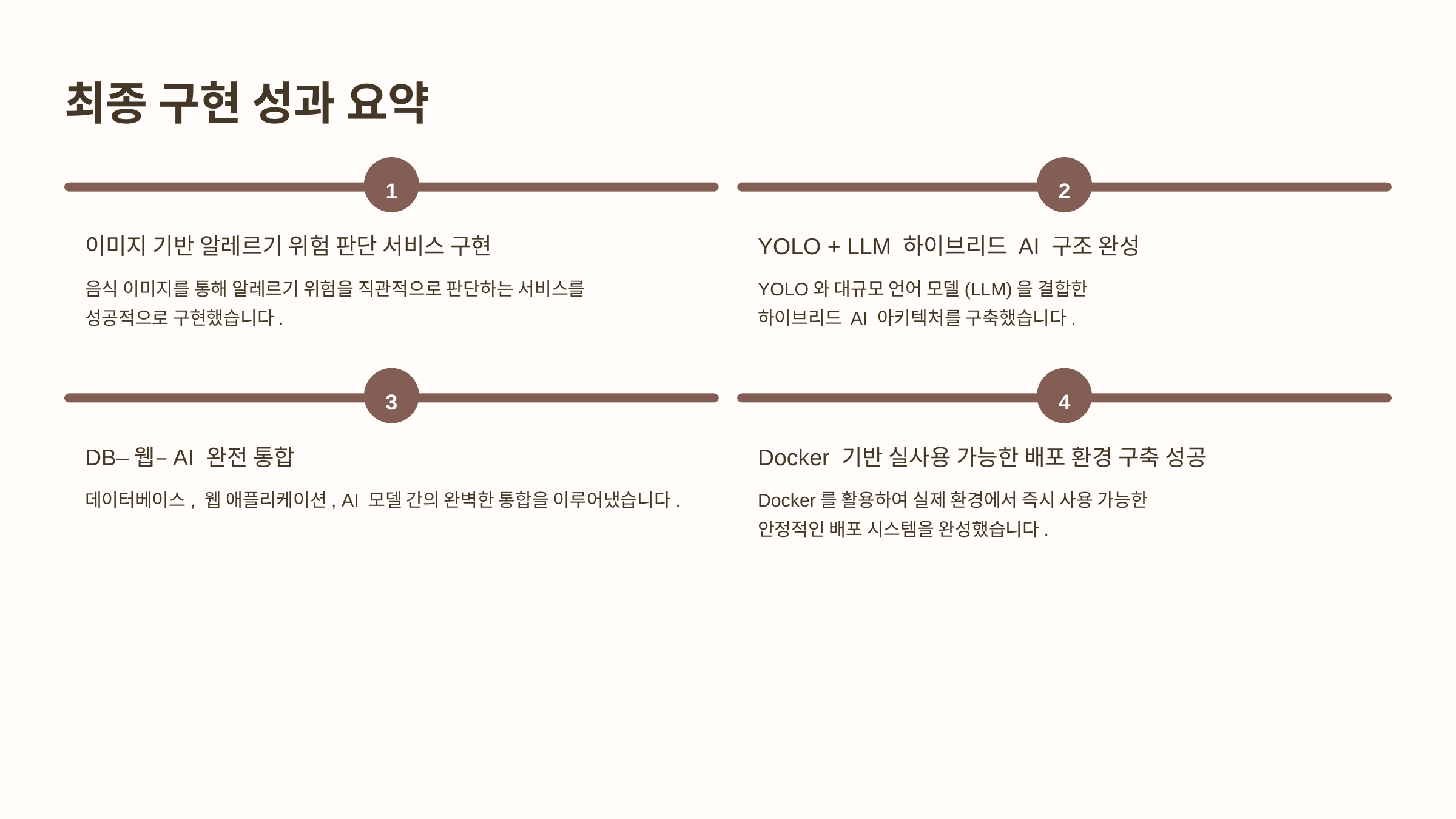

최종 구현 성과 요약

1
2

이미지 기반 알레르기 위험 판단 서비스 구현
YOLO + LLM 하이브리드 AI 구조 완성
음식 이미지를 통해 알레르기 위험을 직관적으로 판단하는 서비스를
성공적으로 구현했습니다.
YOLO와 대규모 언어 모델(LLM)을 결합한
하이브리드 AI 아키텍처를 구축했습니다.

3
4

DB–웹–AI 완전 통합
Docker 기반 실사용 가능한 배포 환경 구축 성공
데이터베이스, 웹 애플리케이션, AI 모델 간의 완벽한 통합을 이루어냈습니다.
Docker를 활용하여 실제 환경에서 즉시 사용 가능한
안정적인 배포 시스템을 완성했습니다.